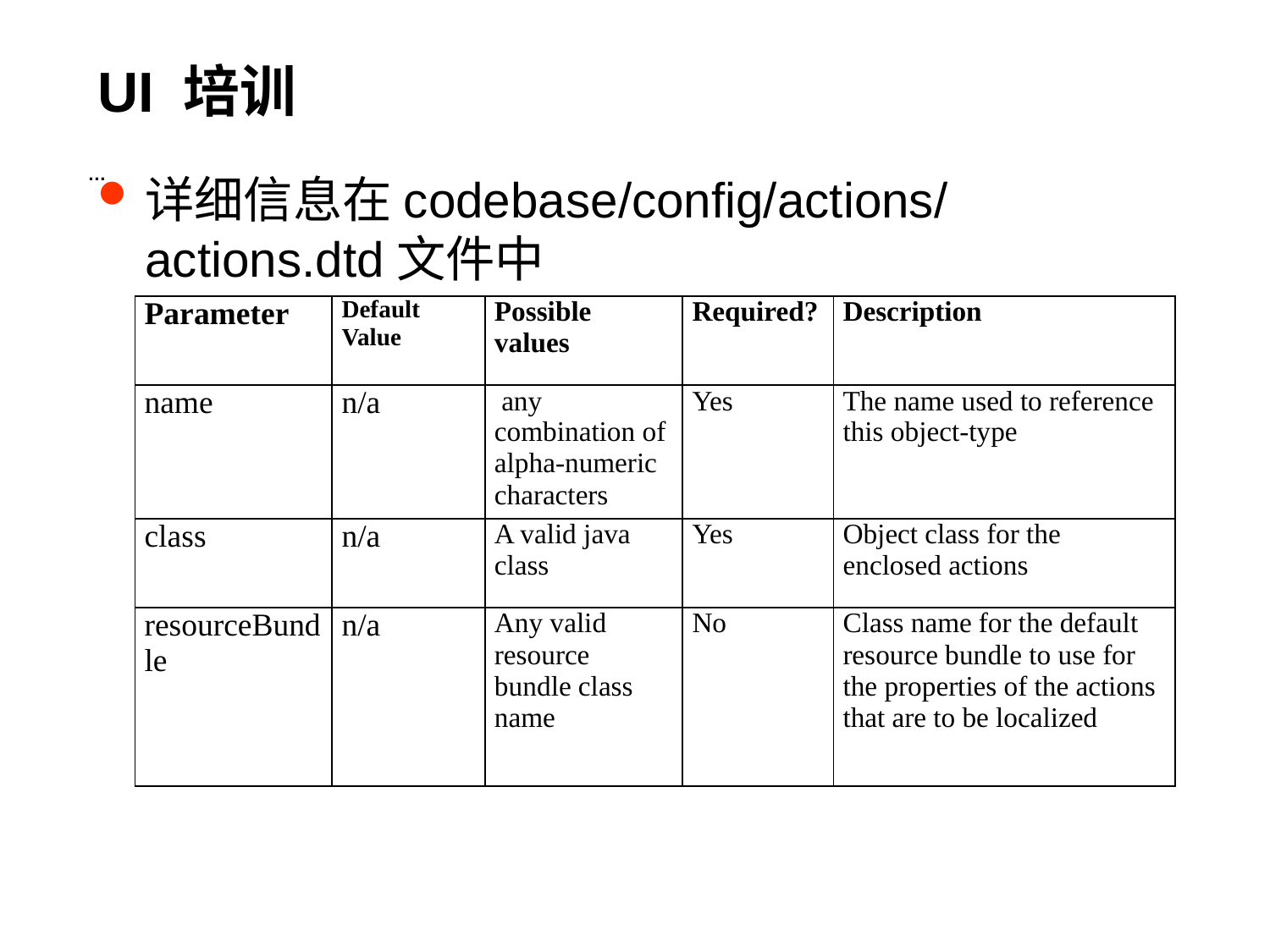

# UI 培训
…

详细信息在codebase/config/actions/actions.dtd文件中

| Parameter | Default Value | Possible values | Required? | Description |
| --- | --- | --- | --- | --- |
| name | n/a | any combination of alpha-numeric characters | Yes | The name used to reference this object-type |
| class | n/a | A valid java class | Yes | Object class for the enclosed actions |
| resourceBundle | n/a | Any valid resource bundle class name | No | Class name for the default resource bundle to use for the properties of the actions that are to be localized |